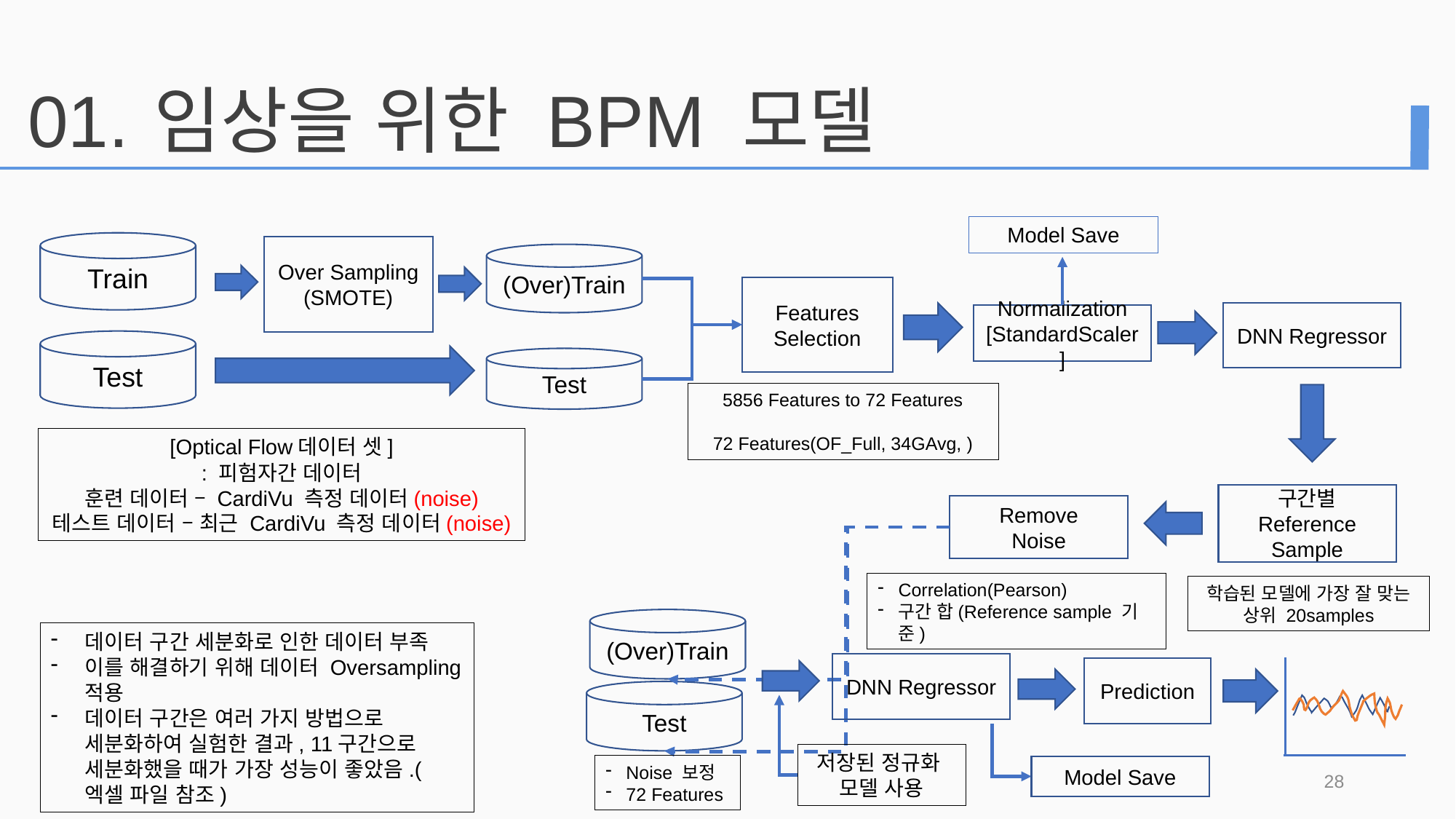

01.
임상을 위한 BPM 모델
Model Save
Train
Over Sampling
(SMOTE)
(Over)Train

Features
Selection
DNN Regressor

Normalization
[StandardScaler]

Test

Test
5856 Features to 72 Features

72 Features(OF_Full, 34GAvg, )

[Optical Flow데이터 셋]
: 피험자간 데이터
훈련 데이터 – CardiVu 측정 데이터(noise)
테스트 데이터 – 최근 CardiVu 측정 데이터(noise)
구간별 Reference
Sample
Remove
Noise

Correlation(Pearson)
구간 합(Reference sample 기준)
학습된 모델에 가장 잘 맞는 상위 20samples
(Over)Train
데이터 구간 세분화로 인한 데이터 부족
이를 해결하기 위해 데이터 Oversampling 적용
데이터 구간은 여러 가지 방법으로 세분화하여 실험한 결과, 11구간으로 세분화했을 때가 가장 성능이 좋았음.(엑셀 파일 참조)
DNN Regressor
Prediction

Test

저장된 정규화
모델 사용
Noise 보정
72 Features
Model Save
28